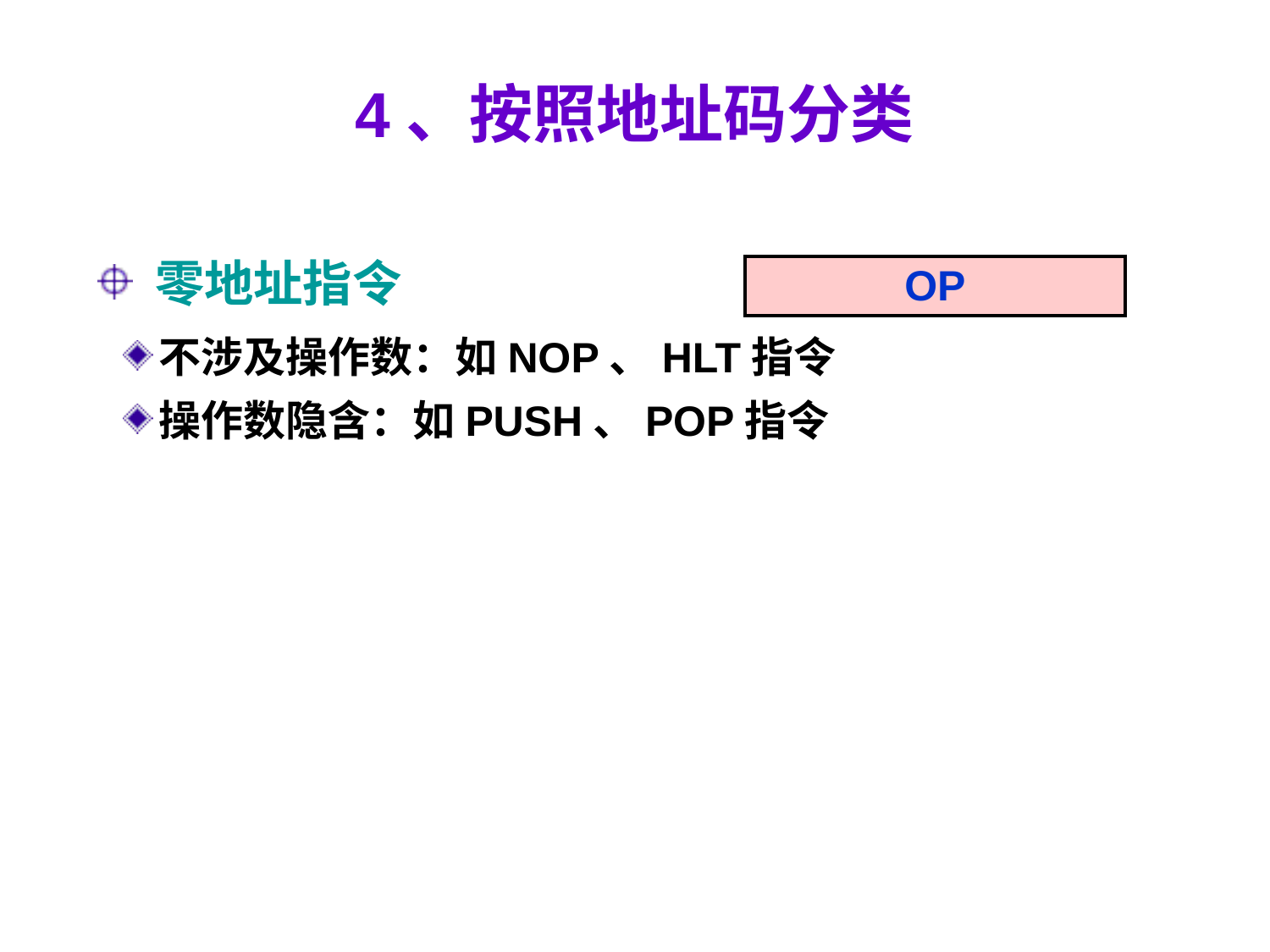

# 4、按照地址码分类
 零地址指令
不涉及操作数：如NOP、HLT指令
操作数隐含：如PUSH、POP指令
| OP |
| --- |

37